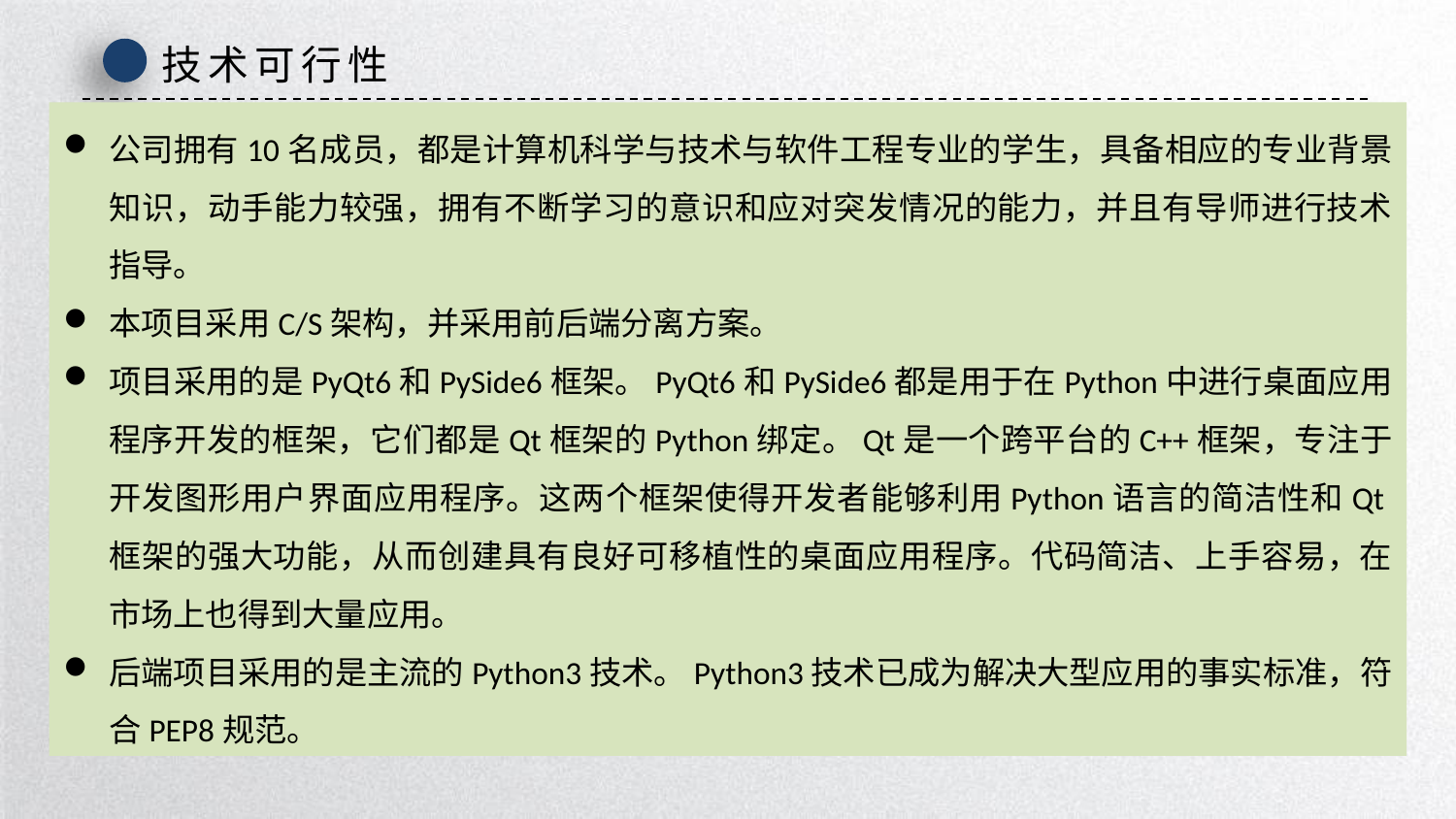

技术可行性

公司拥有10名成员，都是计算机科学与技术与软件工程专业的学生，具备相应的专业背景知识，动手能力较强，拥有不断学习的意识和应对突发情况的能力，并且有导师进行技术指导。
本项目采用C/S架构，并采用前后端分离方案。
项目采用的是PyQt6和PySide6框架。PyQt6和PySide6都是用于在Python中进行桌面应用程序开发的框架，它们都是Qt框架的Python绑定。Qt是一个跨平台的C++框架，专注于开发图形用户界面应用程序。这两个框架使得开发者能够利用Python语言的简洁性和Qt框架的强大功能，从而创建具有良好可移植性的桌面应用程序。代码简洁、上手容易，在市场上也得到大量应用。
后端项目采用的是主流的Python3技术。Python3技术已成为解决大型应用的事实标准，符合PEP8规范。